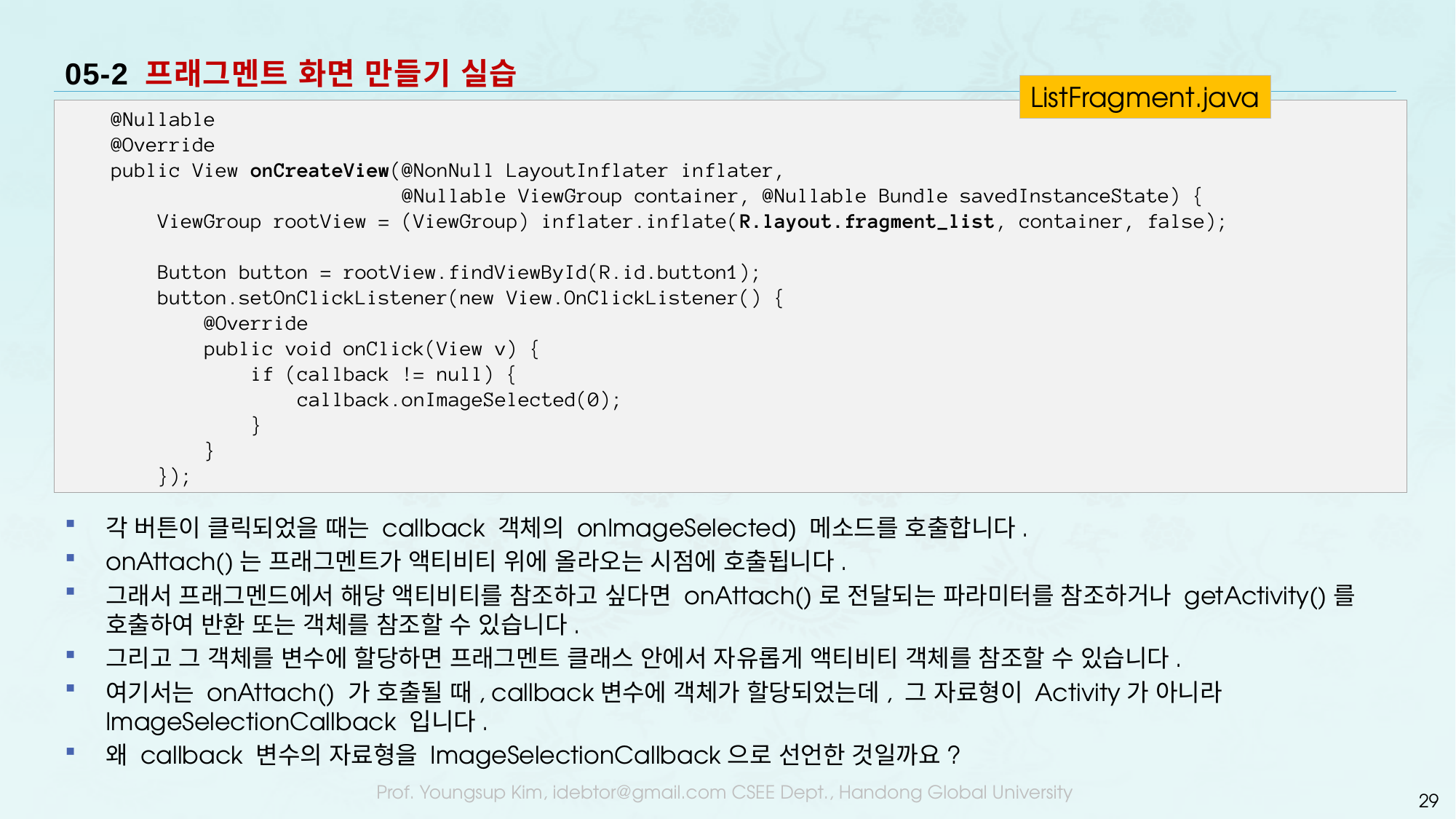

# 05-2 프래그멘트 화면 만들기 실습
ListFragment.java

각 버튼이 클릭되었을 때는 callback 객체의 onImageSelected) 메소드를 호출합니다.
onAttach()는 프래그멘트가 액티비티 위에 올라오는 시점에 호출됩니다.
그래서 프래그멘드에서 해당 액티비티를 참조하고 싶다면 onAttach()로 전달되는 파라미터를 참조하거나 getActivity()를 호출하여 반환 또는 객체를 참조할 수 있습니다.
그리고 그 객체를 변수에 할당하면 프래그멘트 클래스 안에서 자유롭게 액티비티 객체를 참조할 수 있습니다.
여기서는 onAttach() 가 호출될 때, callback변수에 객체가 할당되었는데, 그 자료형이 Activity가 아니라 ImageSelectionCallback 입니다.
왜 callback 변수의 자료형을 ImageSelectionCallback으로 선언한 것일까요?
    @Nullable
    @Override
    public View onCreateView(@NonNull LayoutInflater inflater,
                             @Nullable ViewGroup container, @Nullable Bundle savedInstanceState) {
        ViewGroup rootView = (ViewGroup) inflater.inflate(R.layout.fragment_list, container, false);

        Button button = rootView.findViewById(R.id.button1);
        button.setOnClickListener(new View.OnClickListener() {
            @Override
            public void onClick(View v) {
                if (callback != null) {
                    callback.onImageSelected(0);
                }
            }
        });
29